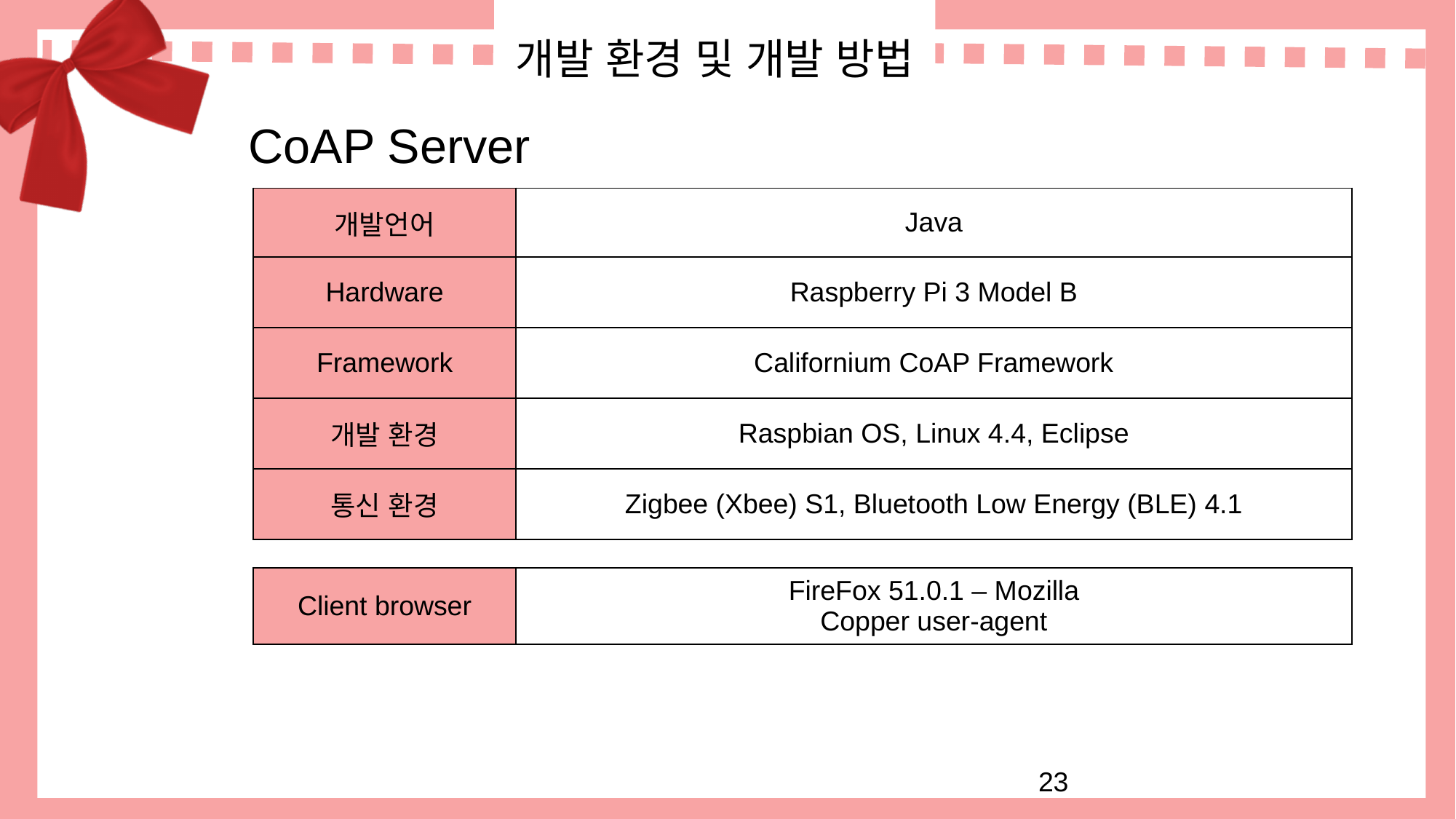

# 개발 환경 및 개발 방법
CoAP Server
| 개발언어 | Java |
| --- | --- |
| Hardware | Raspberry Pi 3 Model B |
| Framework | Californium CoAP Framework |
| 개발 환경 | Raspbian OS, Linux 4.4, Eclipse |
| 통신 환경 | Zigbee (Xbee) S1, Bluetooth Low Energy (BLE) 4.1 |
| Client browser | FireFox 51.0.1 – Mozilla Copper user-agent |
| --- | --- |